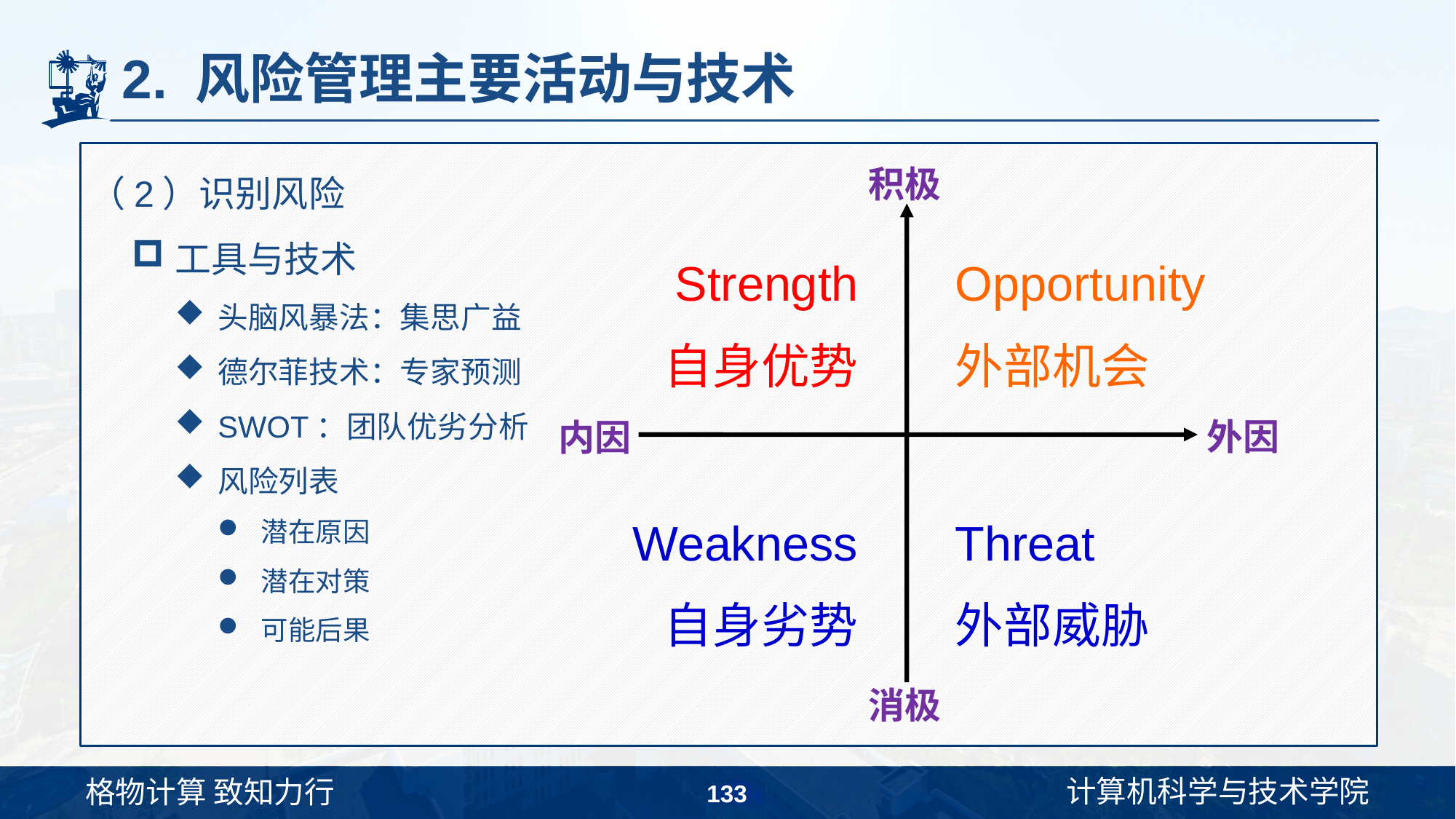

# 2. 风险管理主要活动与技术
（2）识别风险
工具与技术
头脑风暴法：集思广益
德尔菲技术：专家预测
SWOT：团队优劣分析
风险列表
潜在原因
潜在对策
可能后果
积极

Strength
自身优势
Opportunity
外部机会
外因
内因

Weakness
自身劣势
Threat
外部威胁
消极
133